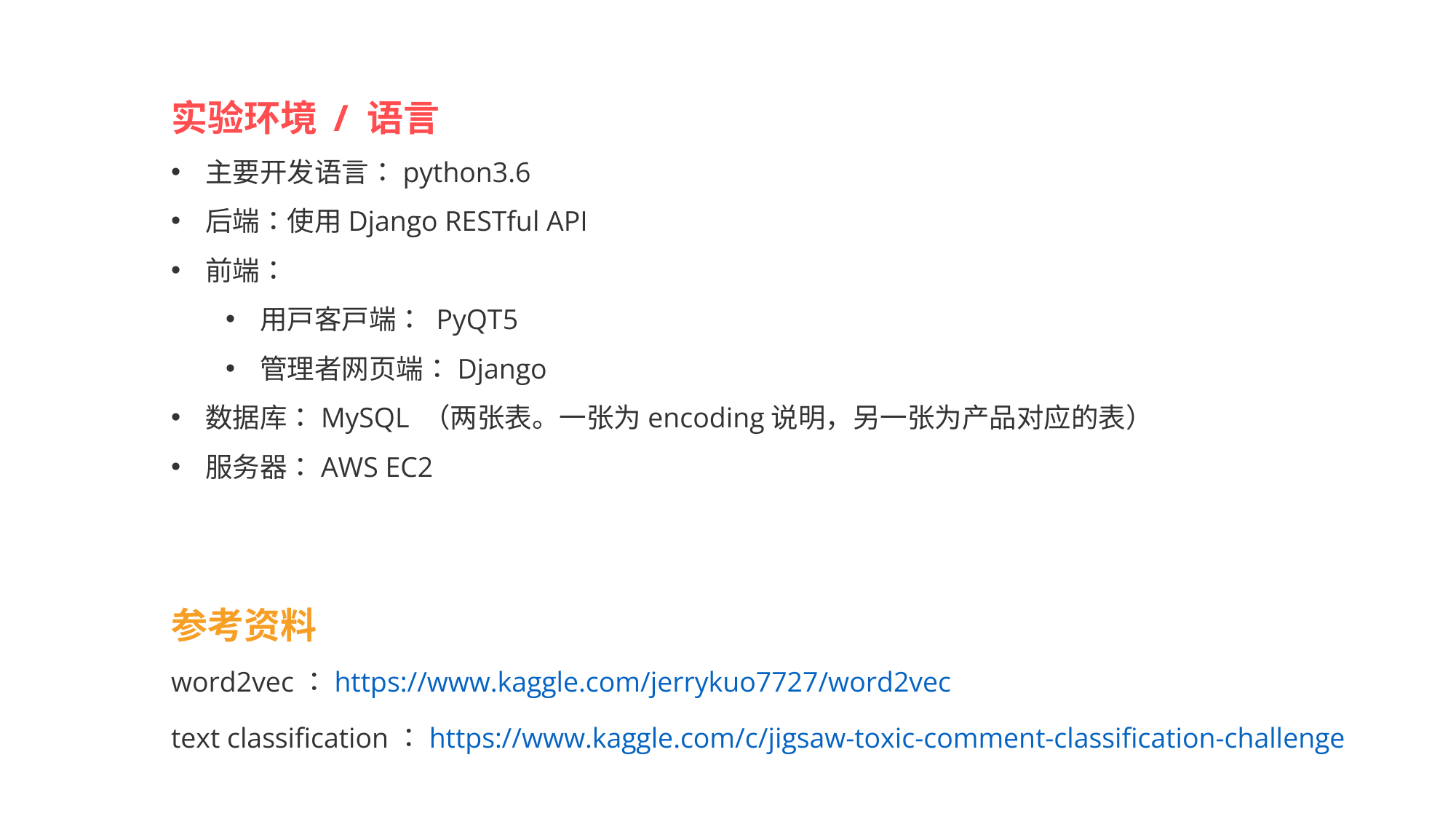

实验环境 / 语言
主要开发语言：python3.6
后端：使用Django RESTful API
前端：
用户客户端： PyQT5
管理者网页端：Django
数据库：MySQL （两张表。一张为encoding说明，另一张为产品对应的表）
服务器：AWS EC2

参考资料
word2vec：https://www.kaggle.com/jerrykuo7727/word2vec
text classification：https://www.kaggle.com/c/jigsaw-toxic-comment-classification-challenge